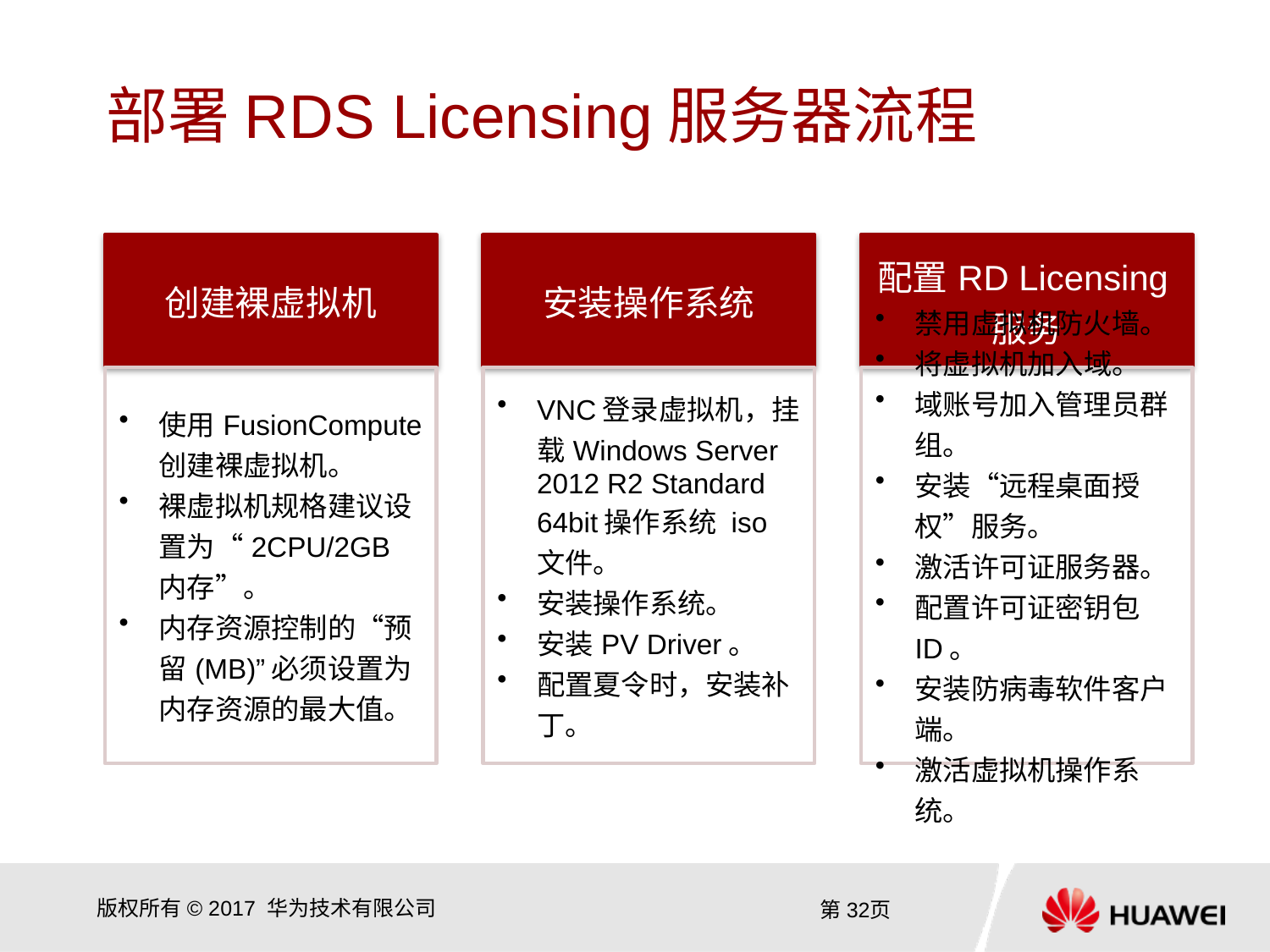

# 部署RDS Licensing服务器流程
创建裸虚拟机
裸虚拟机规格建议设置为“2CPU/2GB内存”。
安装操作系统
VNC登录虚拟机，挂载Windows Server 2012 R2 Standard 64bit操作系统 iso文件。
禁用虚拟机防火墙。
内存资源控制的“预留(MB)”必须设置为内存资源的最大值。
使用FusionCompute 创建裸虚拟机。
将虚拟机加入域。
域账号加入管理员群组。
安装“远程桌面授权”服务。
激活许可证服务器。
配置许可证密钥包ID。
安装防病毒软件客户端。
激活虚拟机操作系统。
安装操作系统。
安装PV Driver。
配置夏令时，安装补丁。